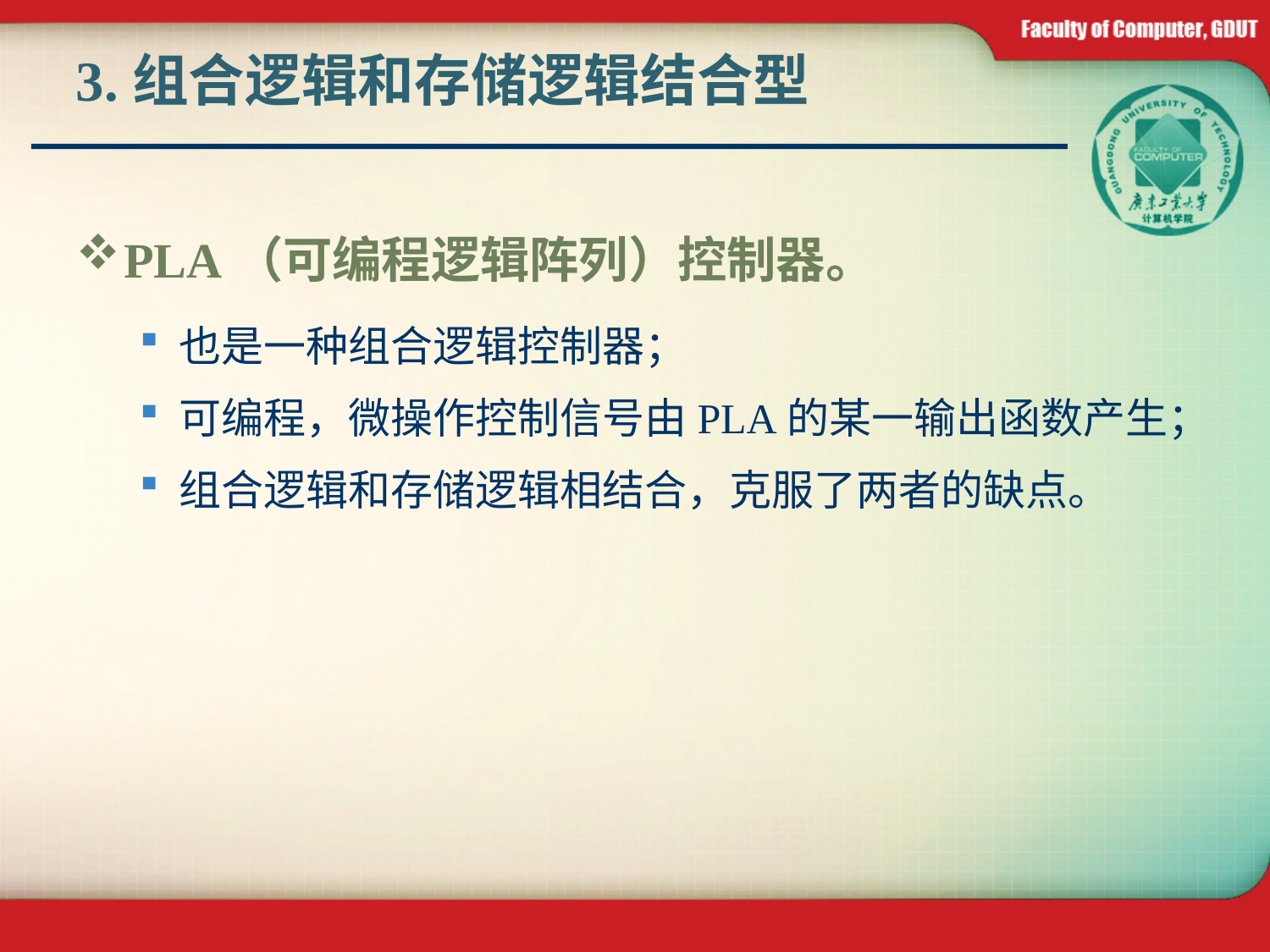

# 3.组合逻辑和存储逻辑结合型
PLA（可编程逻辑阵列）控制器。
也是一种组合逻辑控制器；
可编程，微操作控制信号由PLA的某一输出函数产生；
组合逻辑和存储逻辑相结合，克服了两者的缺点。